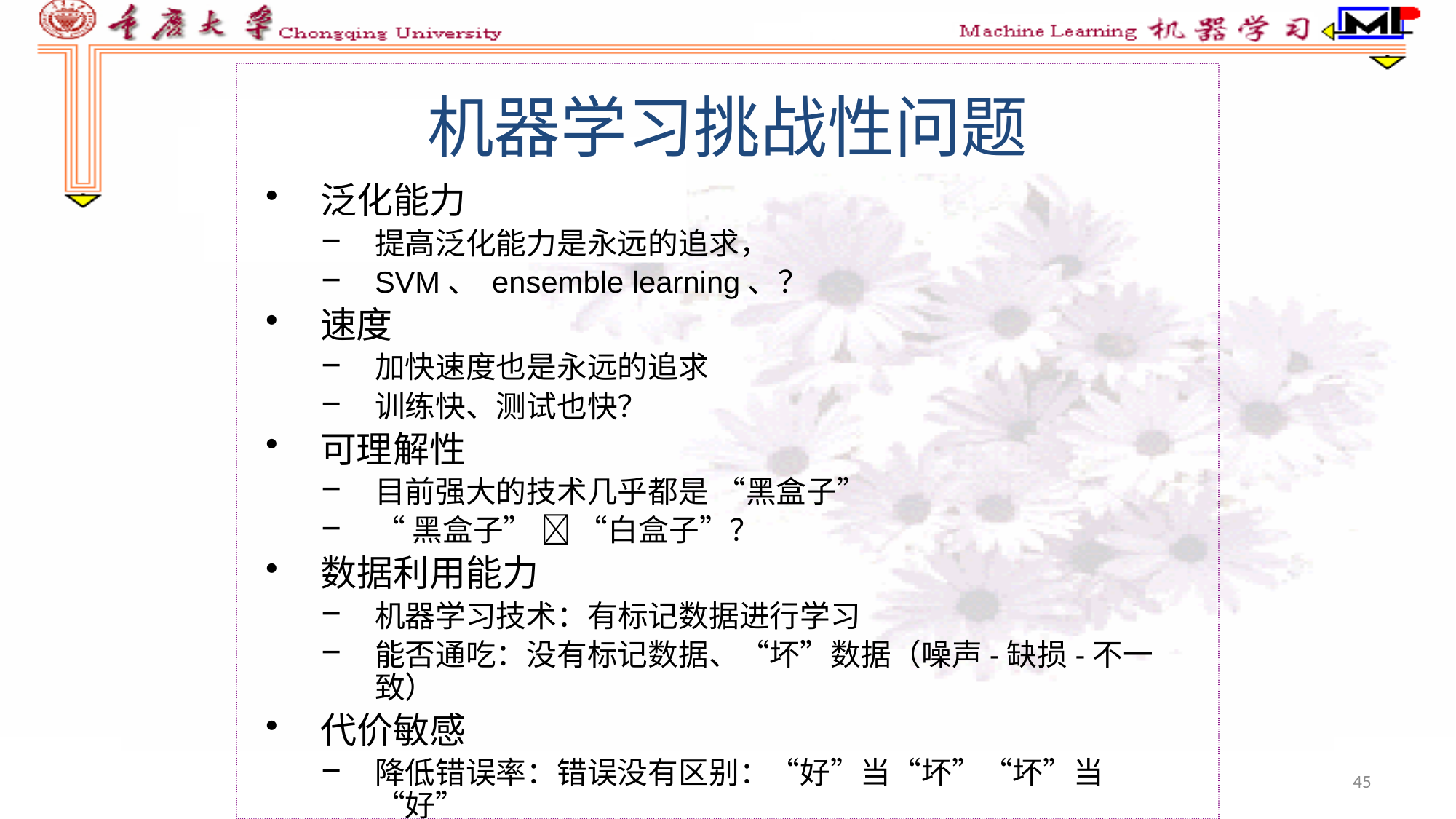

机器学习挑战性问题

泛化能力
提高泛化能力是永远的追求，
SVM、 ensemble learning、？
速度
加快速度也是永远的追求
训练快、测试也快？
可理解性
目前强大的技术几乎都是 “黑盒子”
“黑盒子” → “白盒子”？
数据利用能力
机器学习技术：有标记数据进行学习
能否通吃：没有标记数据、“坏”数据（噪声-缺损-不一致）
代价敏感
降低错误率：错误没有区别：“好”当“坏”“坏”当“好”
趋利避害：错误代价可能不一样，如何 “趋利避害”？
45